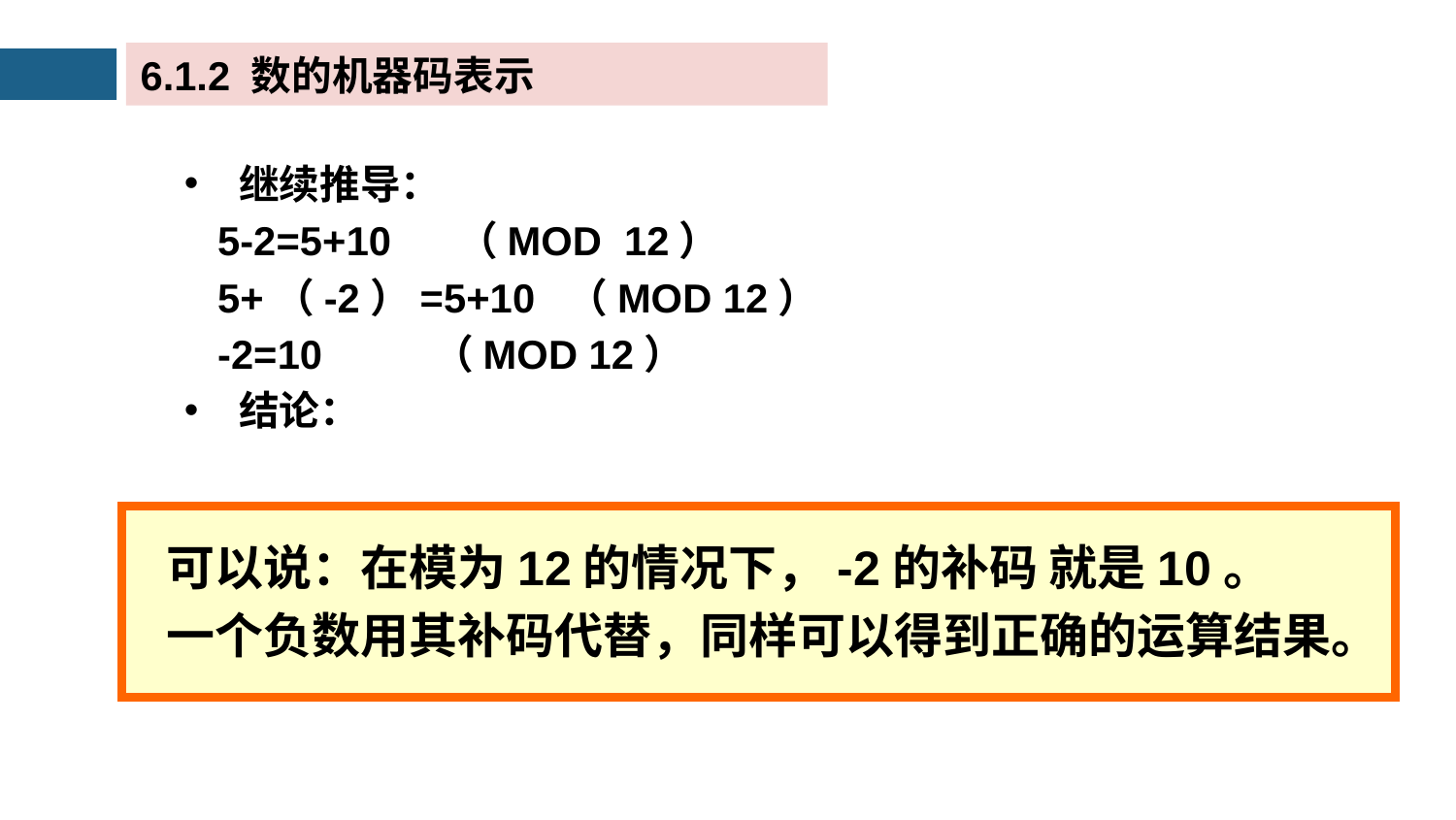

6.1.2 数的机器码表示
继续推导：
   5-2=5+10     （MOD  12）
   5+（-2）=5+10  （MOD 12）
   -2=10         （MOD 12）
结论：

   可以说：在模为12的情况下，-2的补码 就是10。
   一个负数用其补码代替，同样可以得到正确的运算结果。